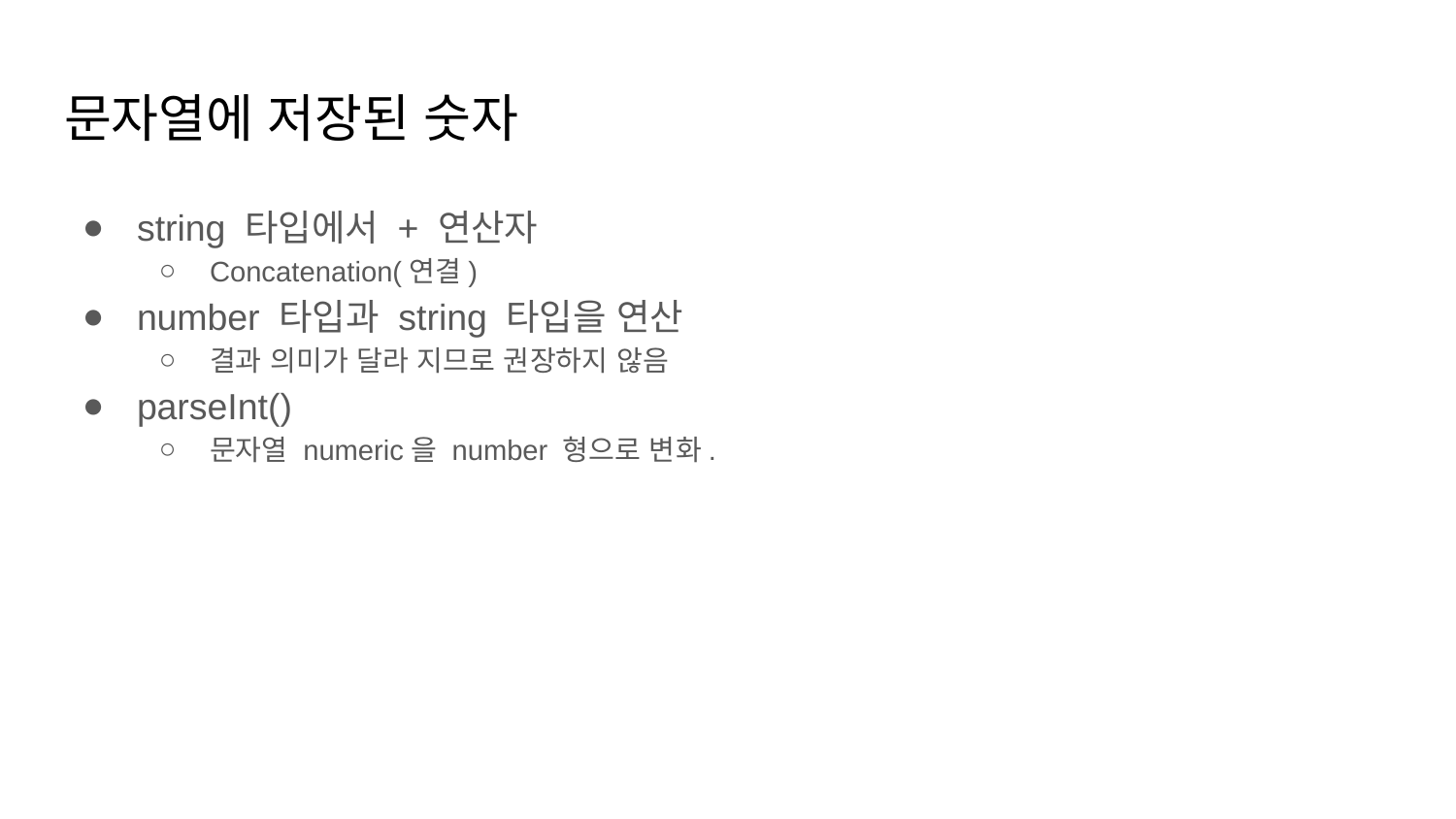

# 문자열에 저장된 숫자
string 타입에서 + 연산자
Concatenation(연결)
number 타입과 string 타입을 연산
결과 의미가 달라 지므로 권장하지 않음
parseInt()
문자열 numeric을 number 형으로 변화.